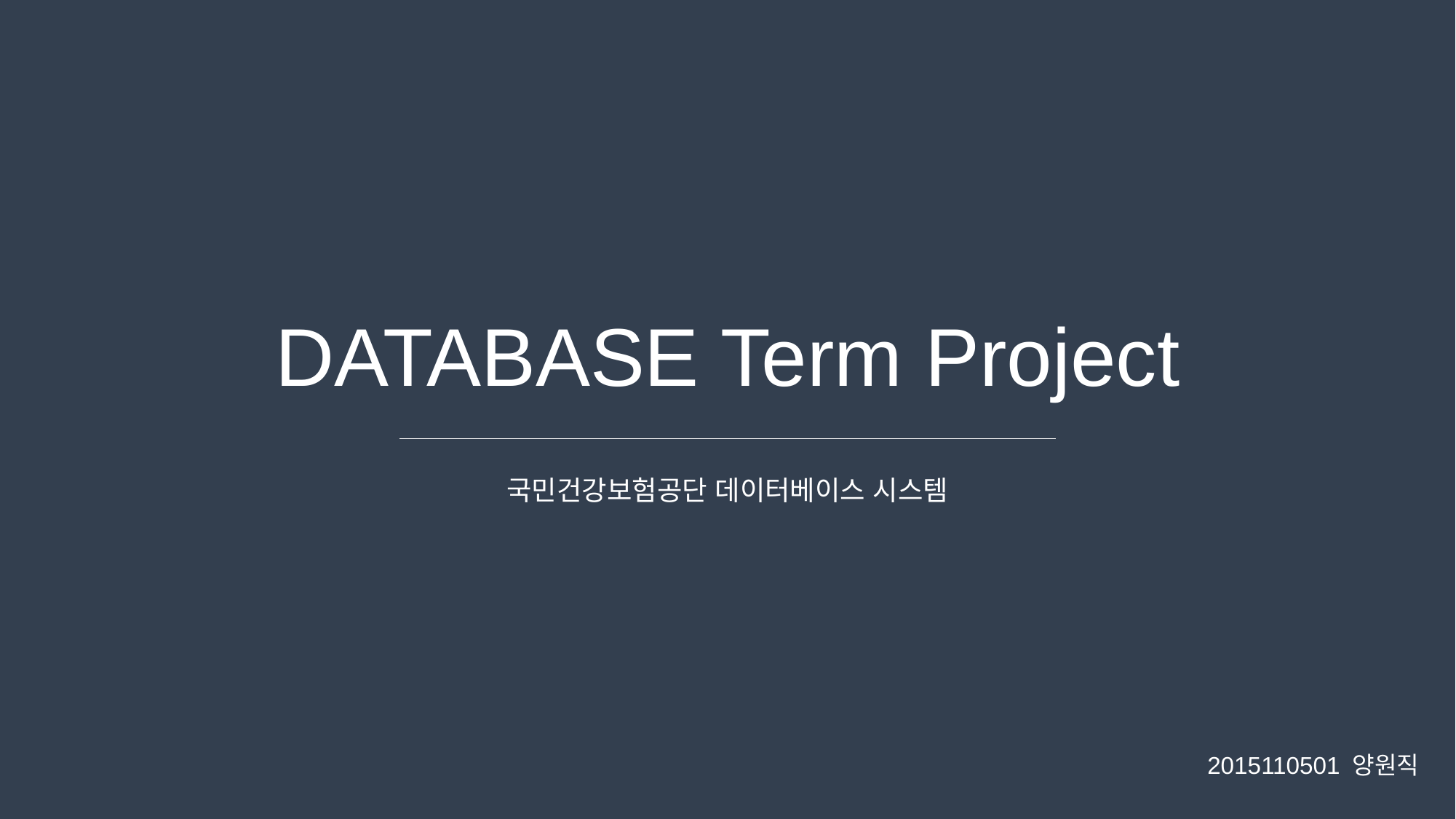

DATABASE Term Project
국민건강보험공단 데이터베이스 시스템
2015110501 양원직